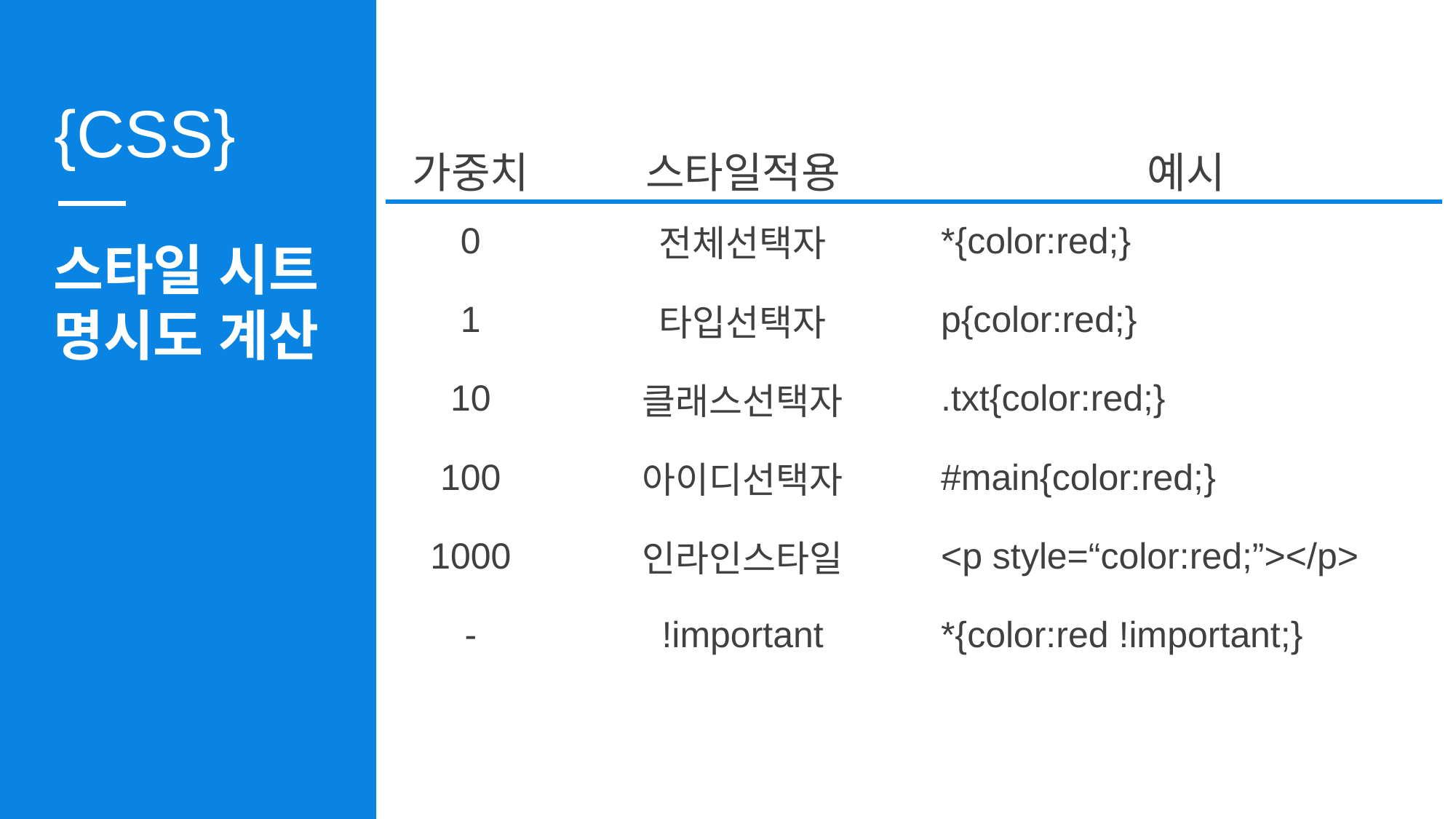

| 가중치 | 스타일적용 | 예시 |
| --- | --- | --- |
| 0 | 전체선택자 | \*{color:red;} |
| 1 | 타입선택자 | p{color:red;} |
| 10 | 클래스선택자 | .txt{color:red;} |
| 100 | 아이디선택자 | #main{color:red;} |
| 1000 | 인라인스타일 | <p style=“color:red;”></p> |
| - | !important | \*{color:red !important;} |
스타일 시트
명시도 계산